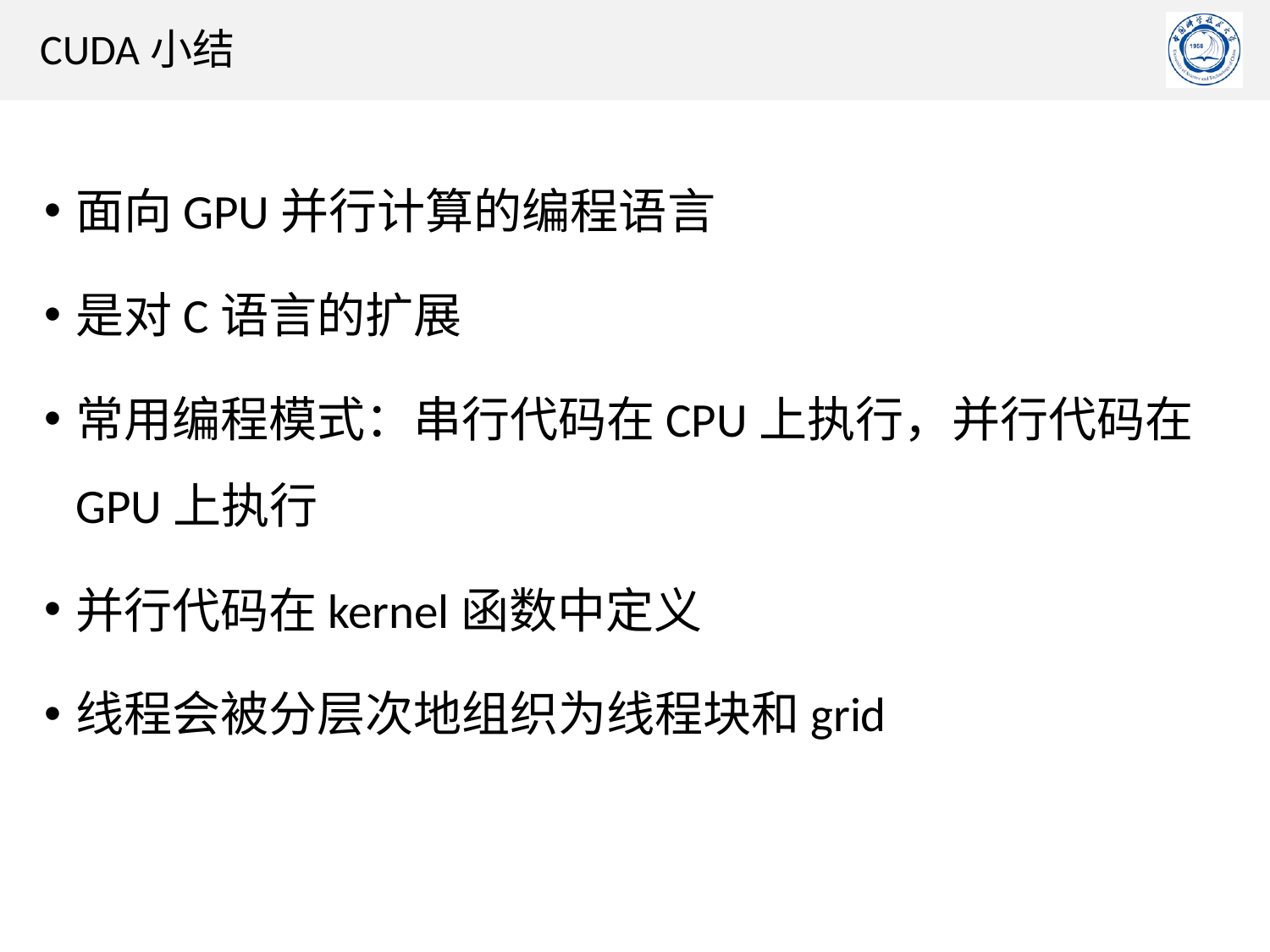

CUDA小结
面向GPU并行计算的编程语言
是对C语言的扩展
常用编程模式：串行代码在CPU上执行，并行代码在GPU上执行
并行代码在kernel函数中定义
线程会被分层次地组织为线程块和grid